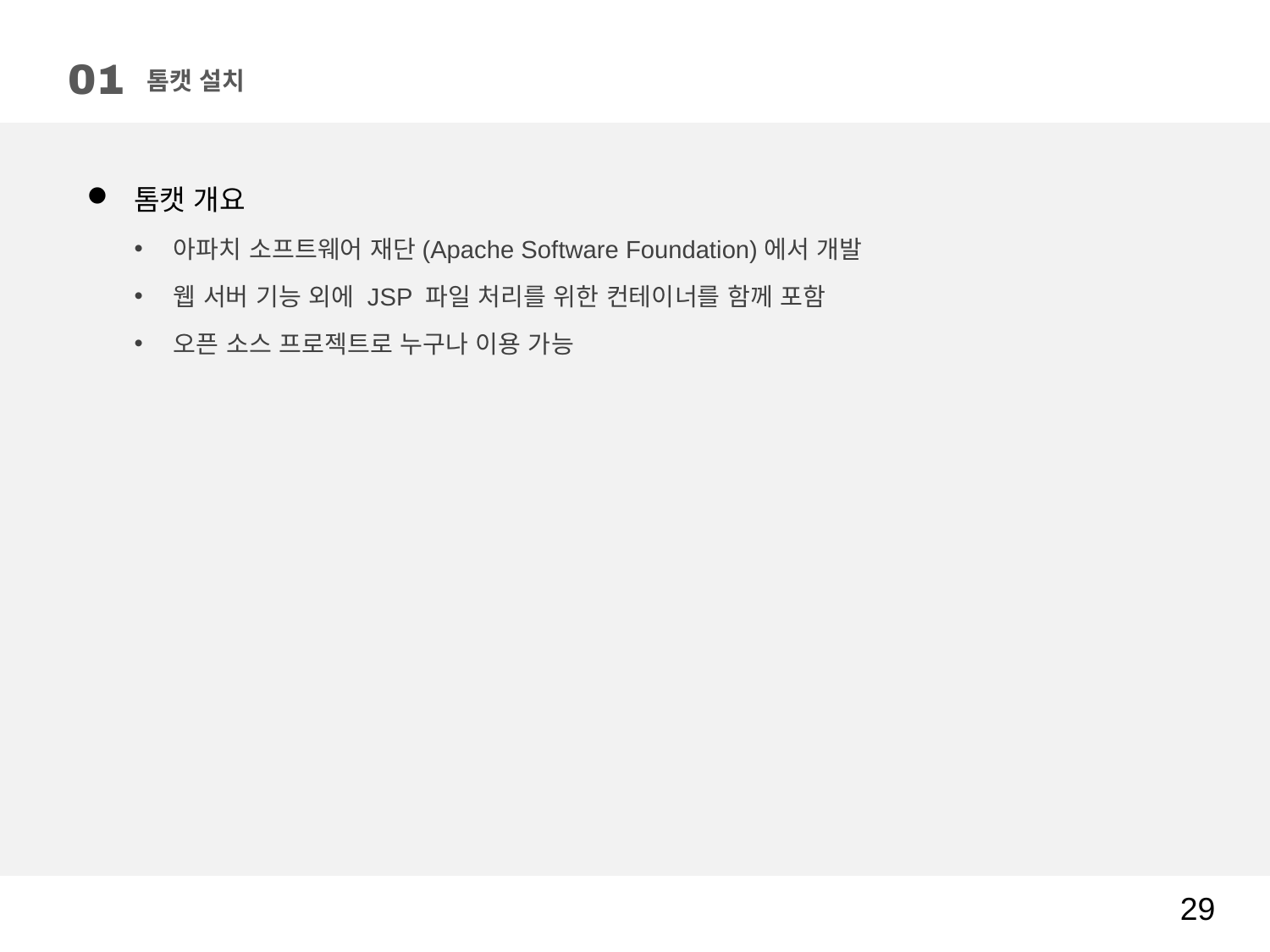

01
톰캣 설치
톰캣 개요
아파치 소프트웨어 재단(Apache Software Foundation)에서 개발
웹 서버 기능 외에 JSP 파일 처리를 위한 컨테이너를 함께 포함
오픈 소스 프로젝트로 누구나 이용 가능
29